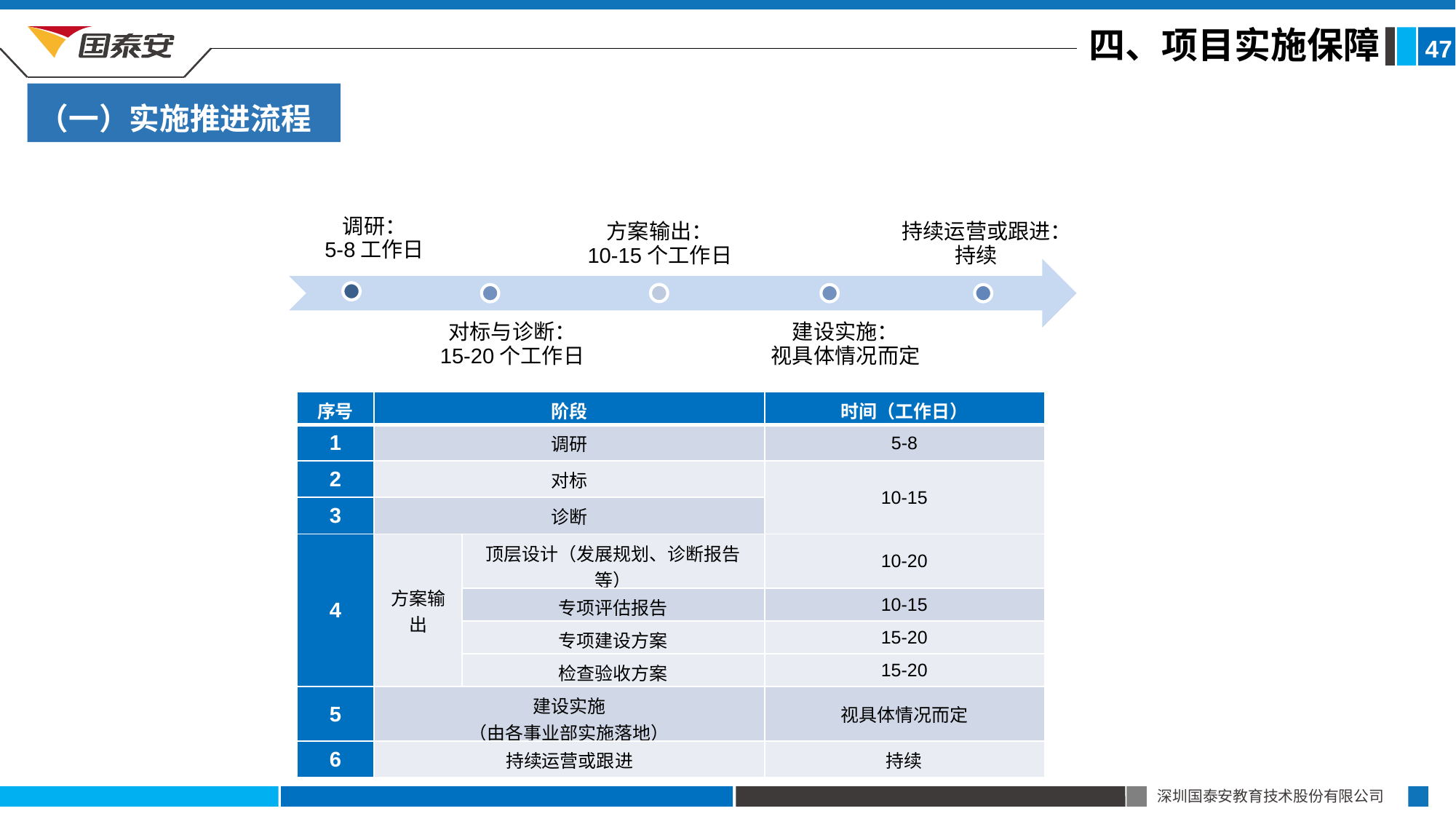

四、项目实施保障
47

（一）实施推进流程

持续运营或跟进：
持续

方案输出：
10-15个工作日

调研：
5-8工作日

对标与诊断：
15-20个工作日

建设实施：
视具体情况而定
| 序号 | 阶段 |  | 时间（工作日） |
| --- | --- | --- | --- |
| 1 | 调研 |  | 5-8 |
| 2 | 对标 |  | 10-15 |
| 3 | 诊断 |  |  |
| 4 | 方案输出 | 顶层设计（发展规划、诊断报告等） | 10-20 |
|  |  | 专项评估报告 | 10-15 |
|  |  | 专项建设方案 | 15-20 |
|  |  | 检查验收方案 | 15-20 |
| 5 | 建设实施 （由各事业部实施落地） |  | 视具体情况而定 |
| 6 | 持续运营或跟进 |  | 持续 |